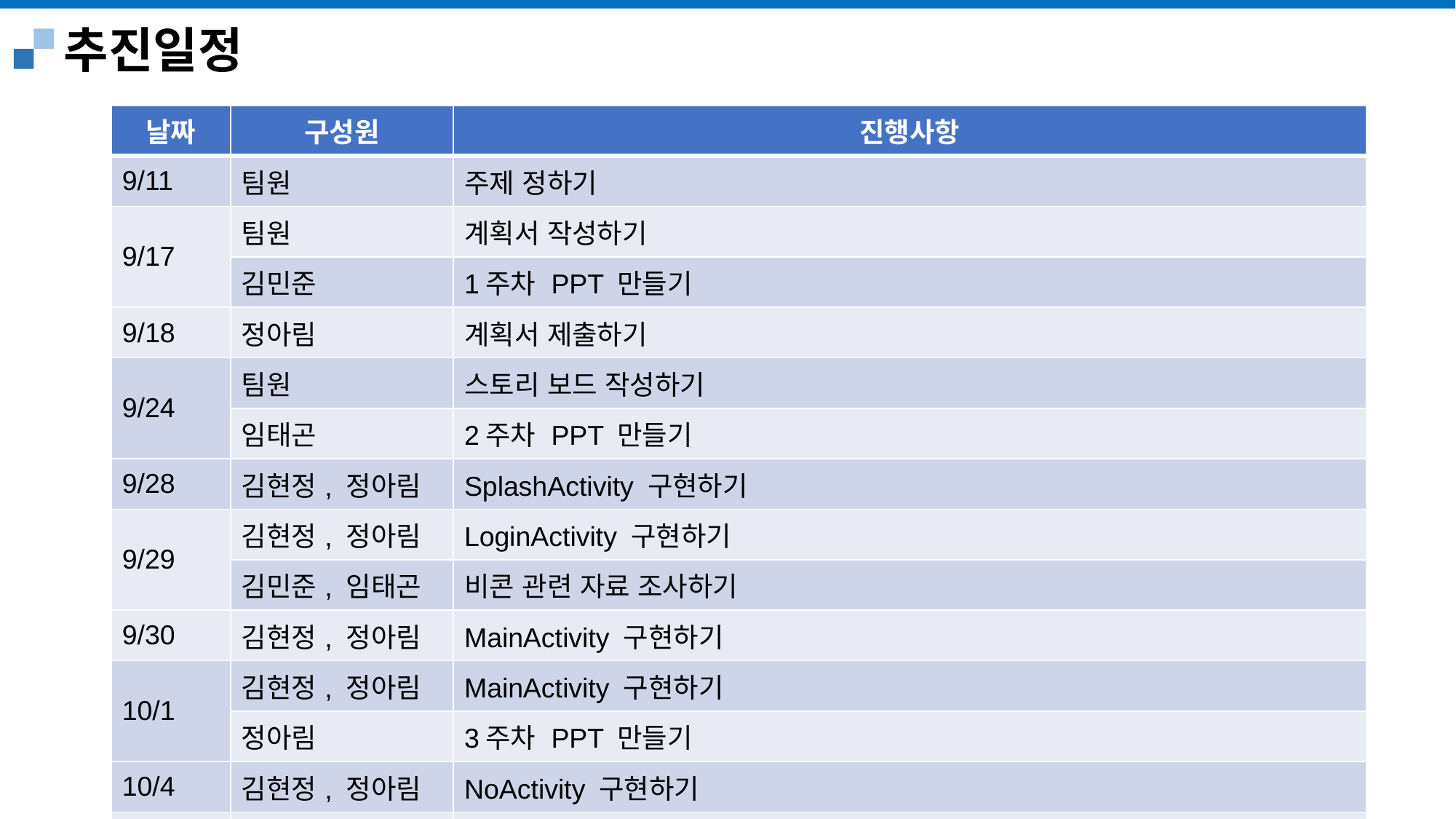

추진일정

| 날짜 | 구성원 | 진행사항 |
| --- | --- | --- |
| 9/11 | 팀원 | 주제 정하기 |
| 9/17 | 팀원 | 계획서 작성하기 |
|  | 김민준 | 1주차 PPT 만들기 |
| 9/18 | 정아림 | 계획서 제출하기 |
| 9/24 | 팀원 | 스토리 보드 작성하기 |
|  | 임태곤 | 2주차 PPT 만들기 |
| 9/28 | 김현정, 정아림 | SplashActivity 구현하기 |
| 9/29 | 김현정, 정아림 | LoginActivity 구현하기 |
|  | 김민준, 임태곤 | 비콘 관련 자료 조사하기 |
| 9/30 | 김현정, 정아림 | MainActivity 구현하기 |
| 10/1 | 김현정, 정아림 | MainActivity 구현하기 |
|  | 정아림 | 3주차 PPT 만들기 |
| 10/4 | 김현정, 정아림 | NoActivity 구현하기 |
| 10/7 | 김현정, 정아림 | SetActivity 구현하기 |